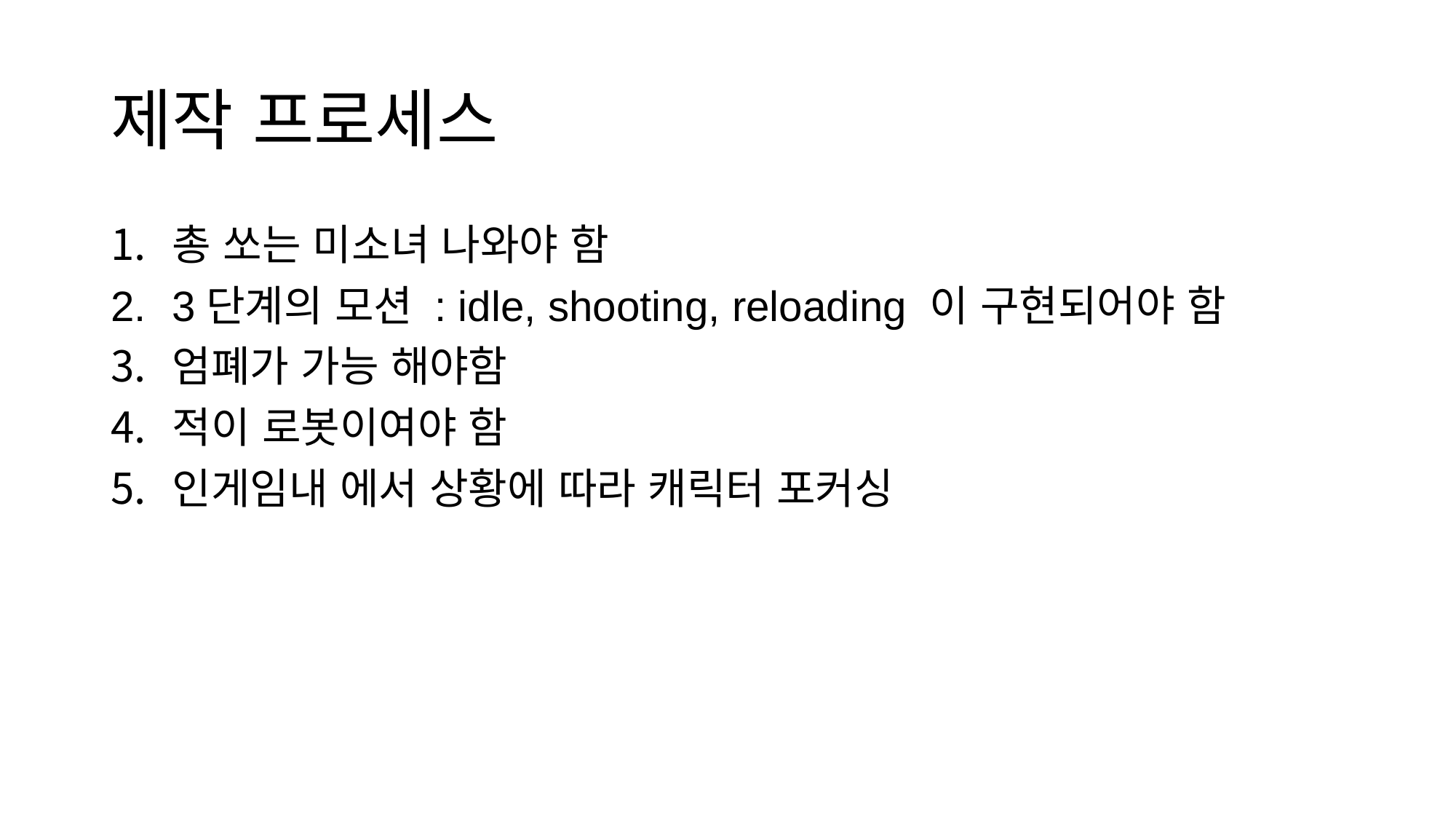

# 제작 프로세스
총 쏘는 미소녀 나와야 함
3단계의 모션 : idle, shooting, reloading 이 구현되어야 함
엄폐가 가능 해야함
적이 로봇이여야 함
인게임내 에서 상황에 따라 캐릭터 포커싱